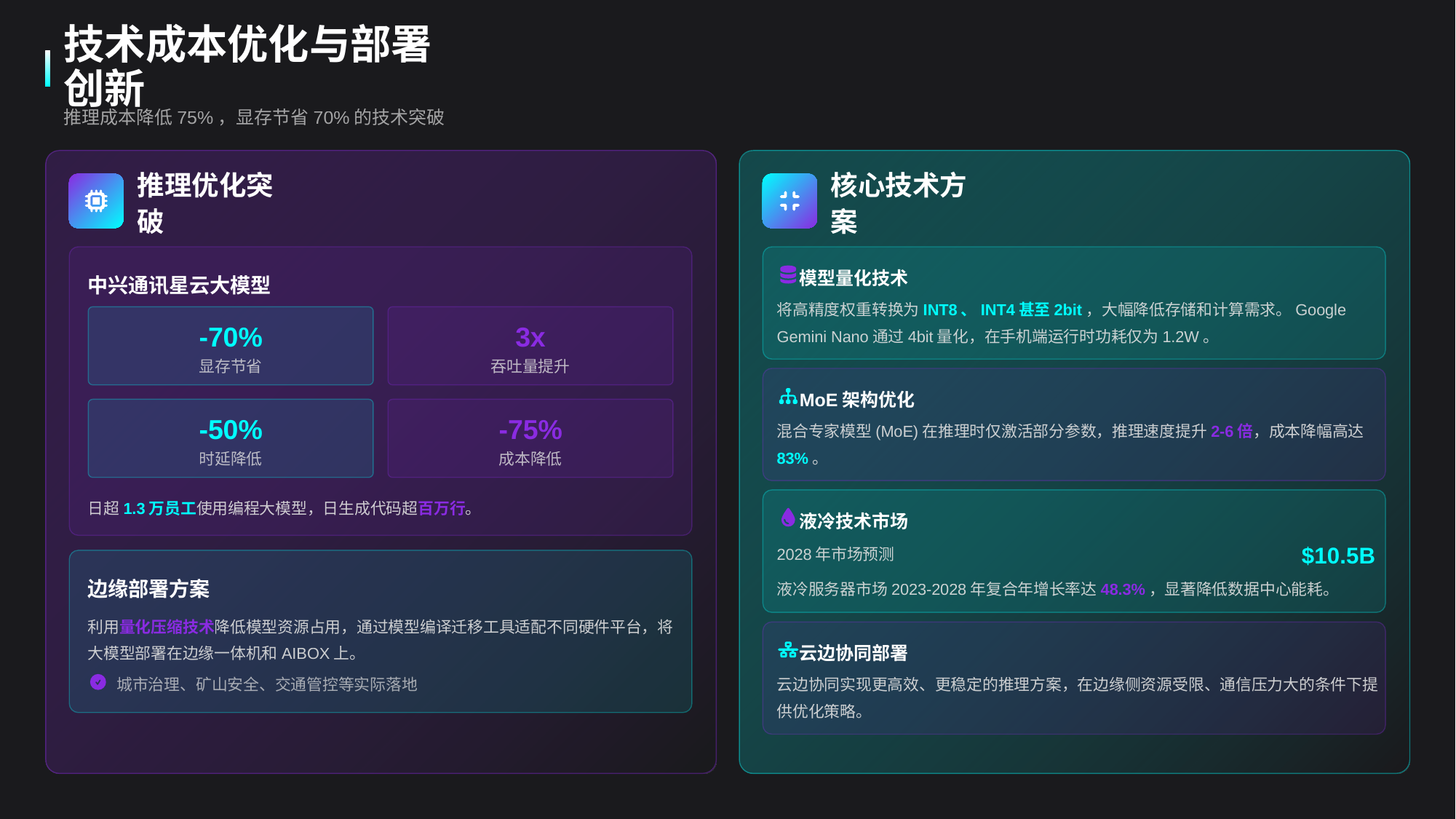

技术成本优化与部署创新

推理成本降低75%，显存节省70%的技术突破

推理优化突破
核心技术方案

模型量化技术
中兴通讯星云大模型

将高精度权重转换为INT8、INT4甚至2bit，大幅降低存储和计算需求。Google Gemini Nano通过4bit量化，在手机端运行时功耗仅为1.2W。

-70%
3x
显存节省
吞吐量提升

MoE架构优化

-50%
-75%
混合专家模型(MoE)在推理时仅激活部分参数，推理速度提升2-6倍，成本降幅高达83%。
时延降低
成本降低

日超1.3万员工使用编程大模型，日生成代码超百万行。
液冷技术市场

$10.5B
2028年市场预测

边缘部署方案
液冷服务器市场2023-2028年复合年增长率达48.3%，显著降低数据中心能耗。
利用量化压缩技术降低模型资源占用，通过模型编译迁移工具适配不同硬件平台，将大模型部署在边缘一体机和AIBOX上。

云边协同部署

云边协同实现更高效、更稳定的推理方案，在边缘侧资源受限、通信压力大的条件下提供优化策略。
城市治理、矿山安全、交通管控等实际落地